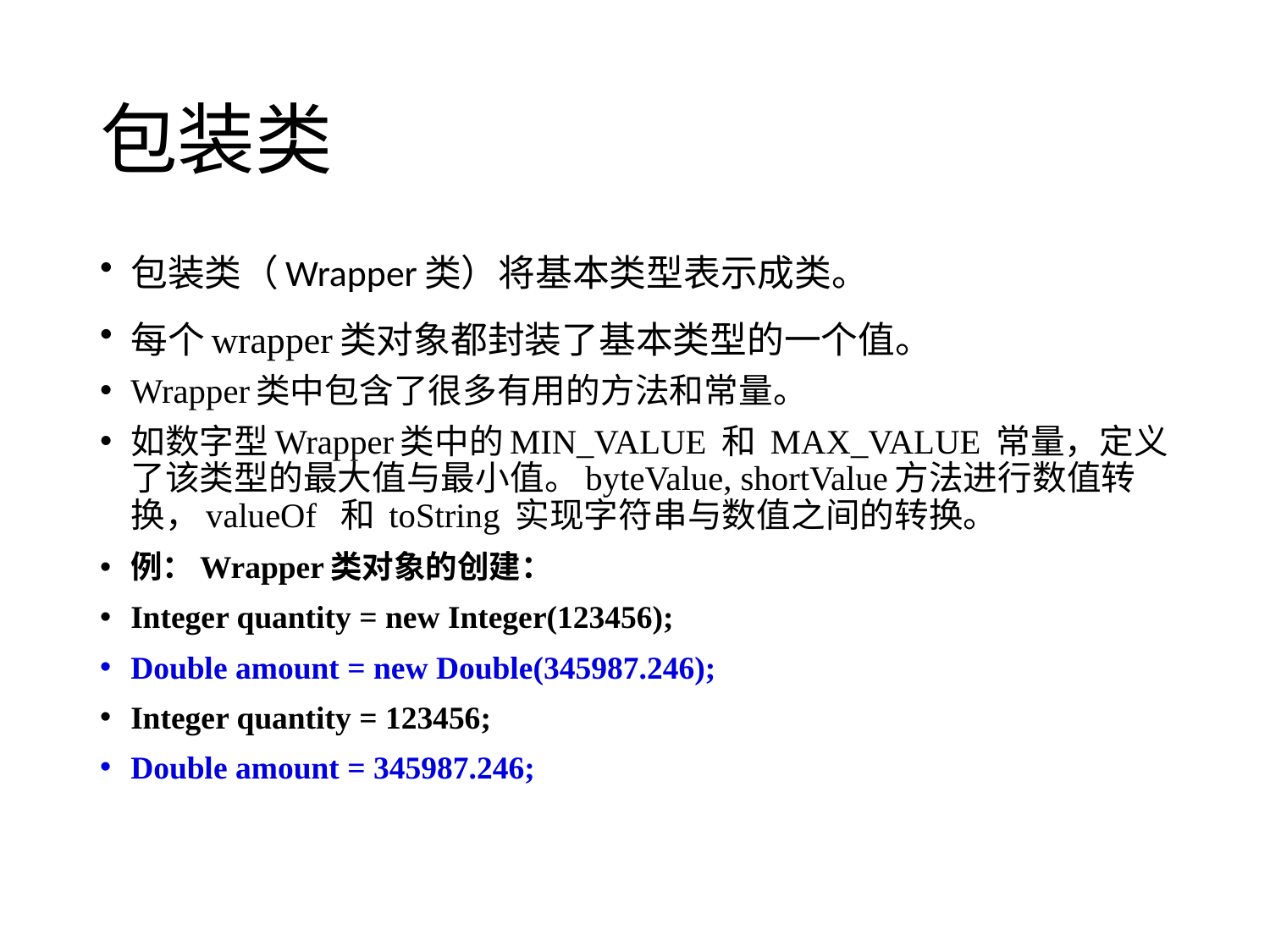

# 包装类
包装类（Wrapper类）将基本类型表示成类。
每个wrapper类对象都封装了基本类型的一个值。
Wrapper类中包含了很多有用的方法和常量。
如数字型Wrapper类中的MIN_VALUE 和 MAX_VALUE 常量，定义了该类型的最大值与最小值。byteValue, shortValue方法进行数值转换，valueOf  和 toString 实现字符串与数值之间的转换。
例：Wrapper类对象的创建：
Integer quantity = new Integer(123456);
Double amount = new Double(345987.246);
Integer quantity = 123456;
Double amount = 345987.246;